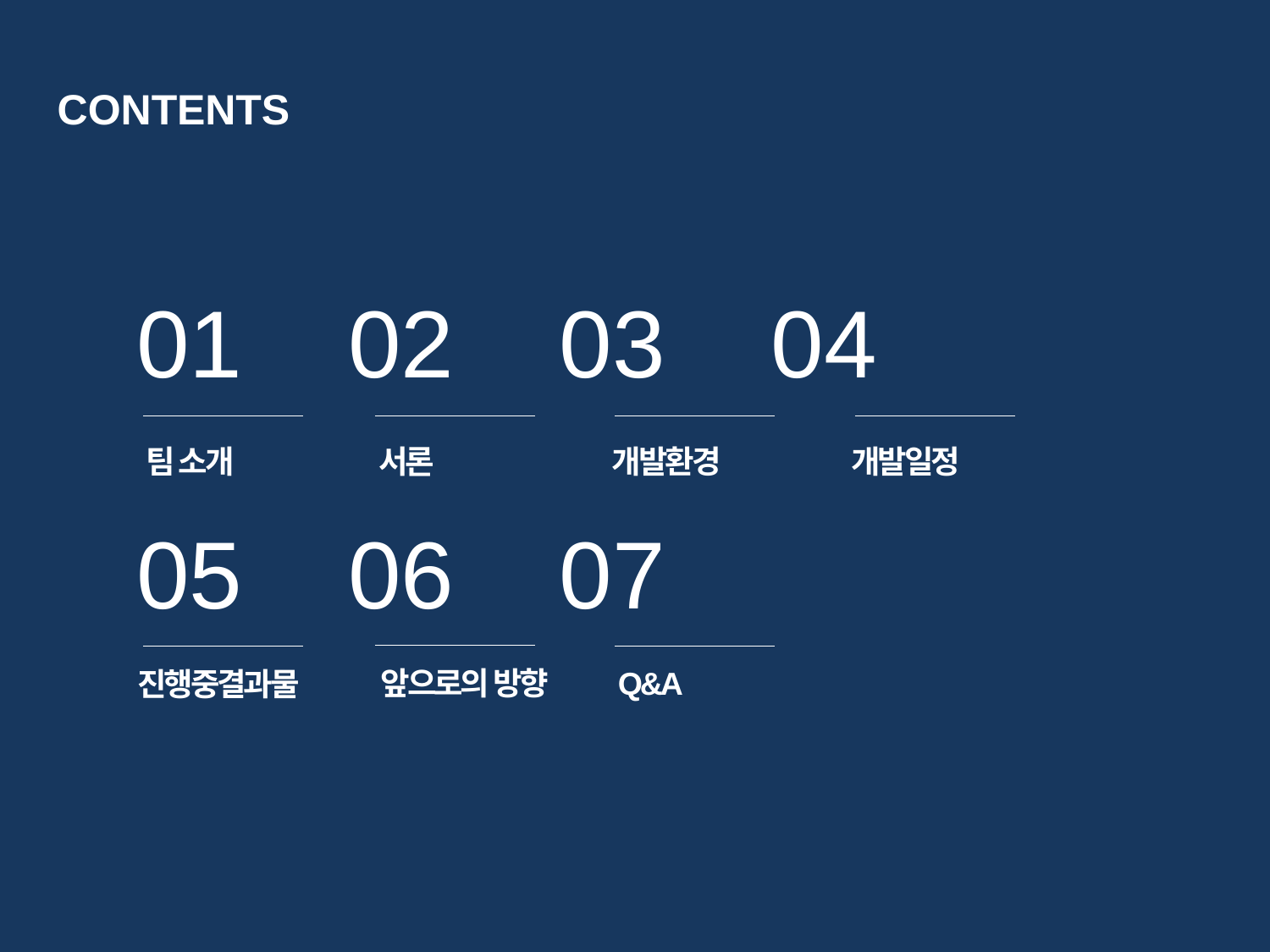

CONTENTS
01    02    03    04
팀 소개
서론
개발환경
개발일정
05    06    07
앞으로의 방향
 Q&A
진행중결과물